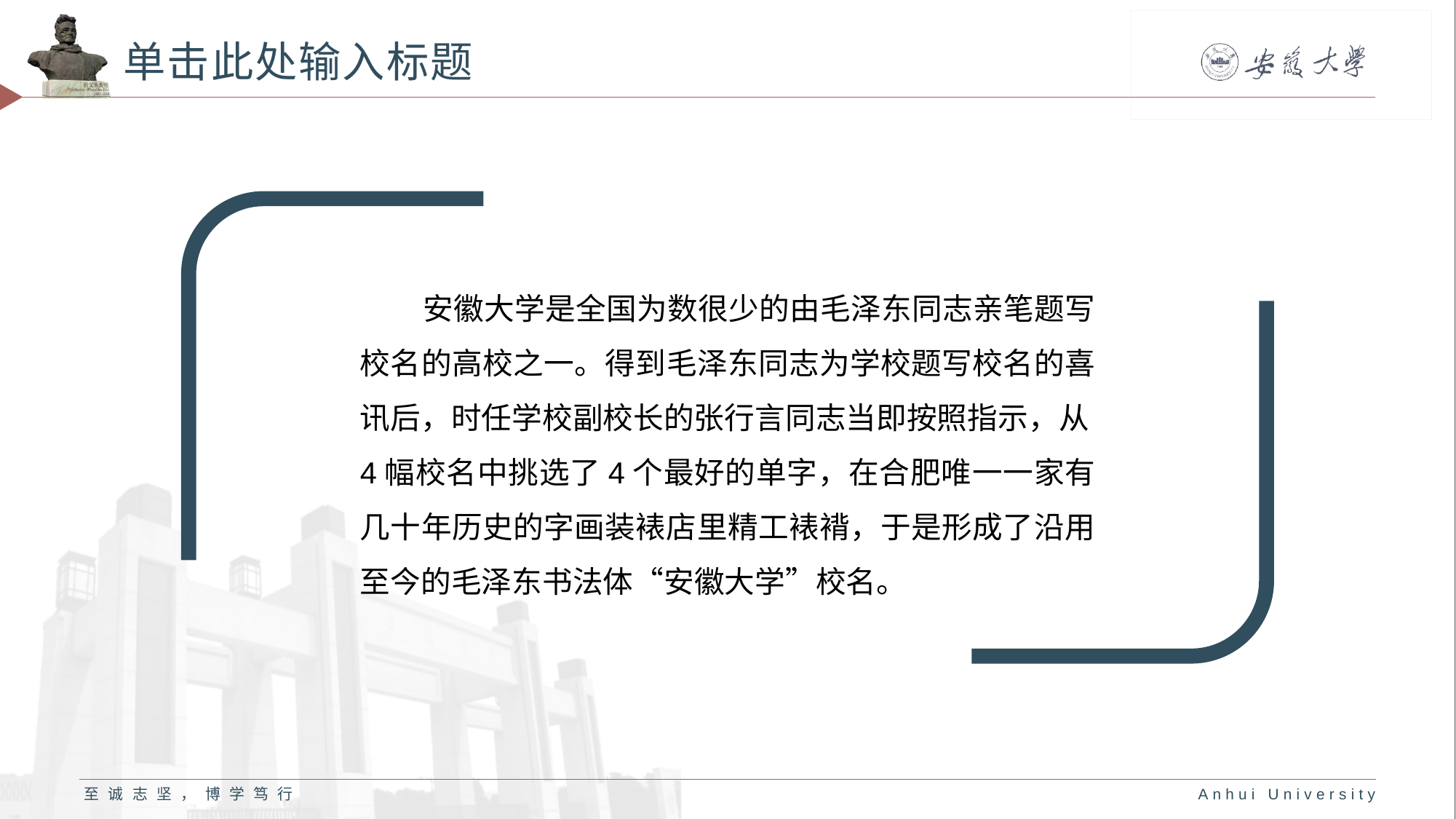

# 单击此处输入标题

        安徽大学是全国为数很少的由毛泽东同志亲笔题写校名的高校之一。得到毛泽东同志为学校题写校名的喜讯后，时任学校副校长的张行言同志当即按照指示，从4幅校名中挑选了4个最好的单字，在合肥唯一一家有几十年历史的字画装裱店里精工裱褙，于是形成了沿用至今的毛泽东书法体“安徽大学”校名。